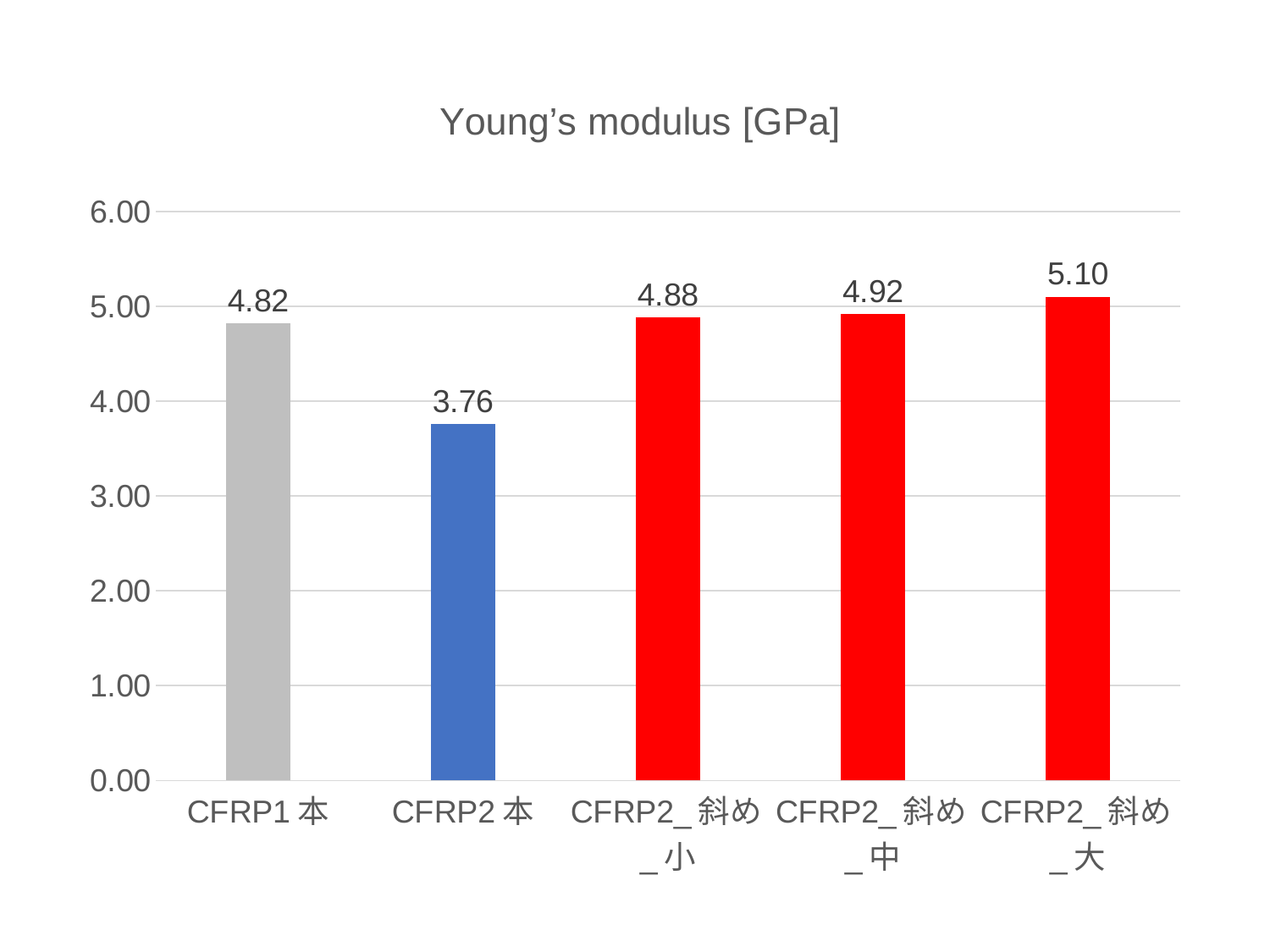

### Chart: Young’s modulus [GPa]

| Category | young's_modulus |
|---|---|
| CFRP1本 | 4.822212142857142 |
| CFRP2本 | 3.761518831168832 |
| CFRP2_斜め_小 | 4.880919004329004 |
| CFRP2_斜め_中 | 4.916755324675326 |
| CFRP2_斜め_大 | 5.099978138528139 |